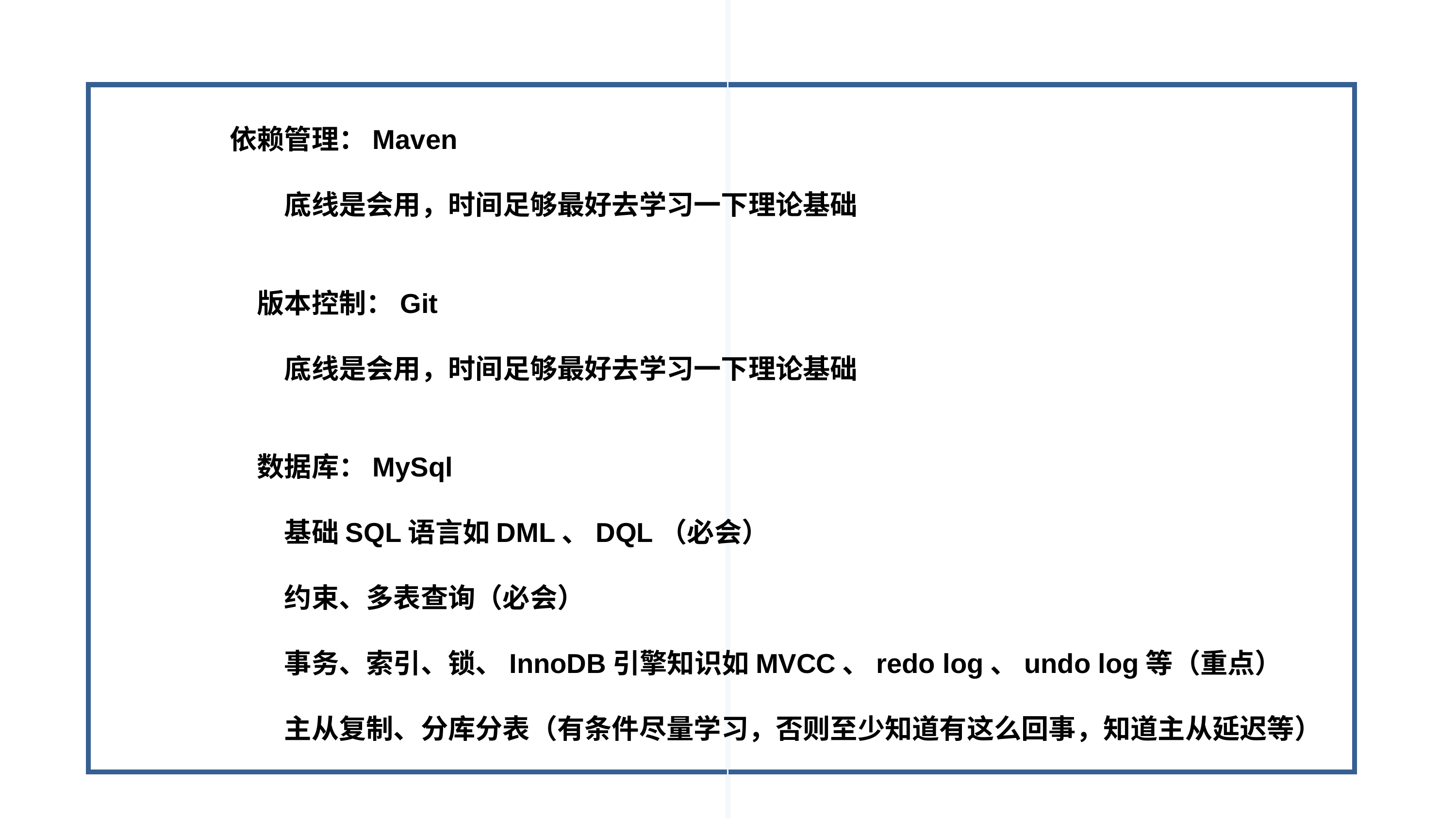

依赖管理：Maven

底线是会用，时间足够最好去学习一下理论基础

版本控制：Git

底线是会用，时间足够最好去学习一下理论基础

数据库：MySql

基础SQL语言如DML、DQL（必会）

约束、多表查询（必会）

事务、索引、锁、InnoDB引擎知识如MVCC、redo log、undo log等（重点）

主从复制、分库分表（有条件尽量学习，否则至少知道有这么回事，知道主从延迟等）